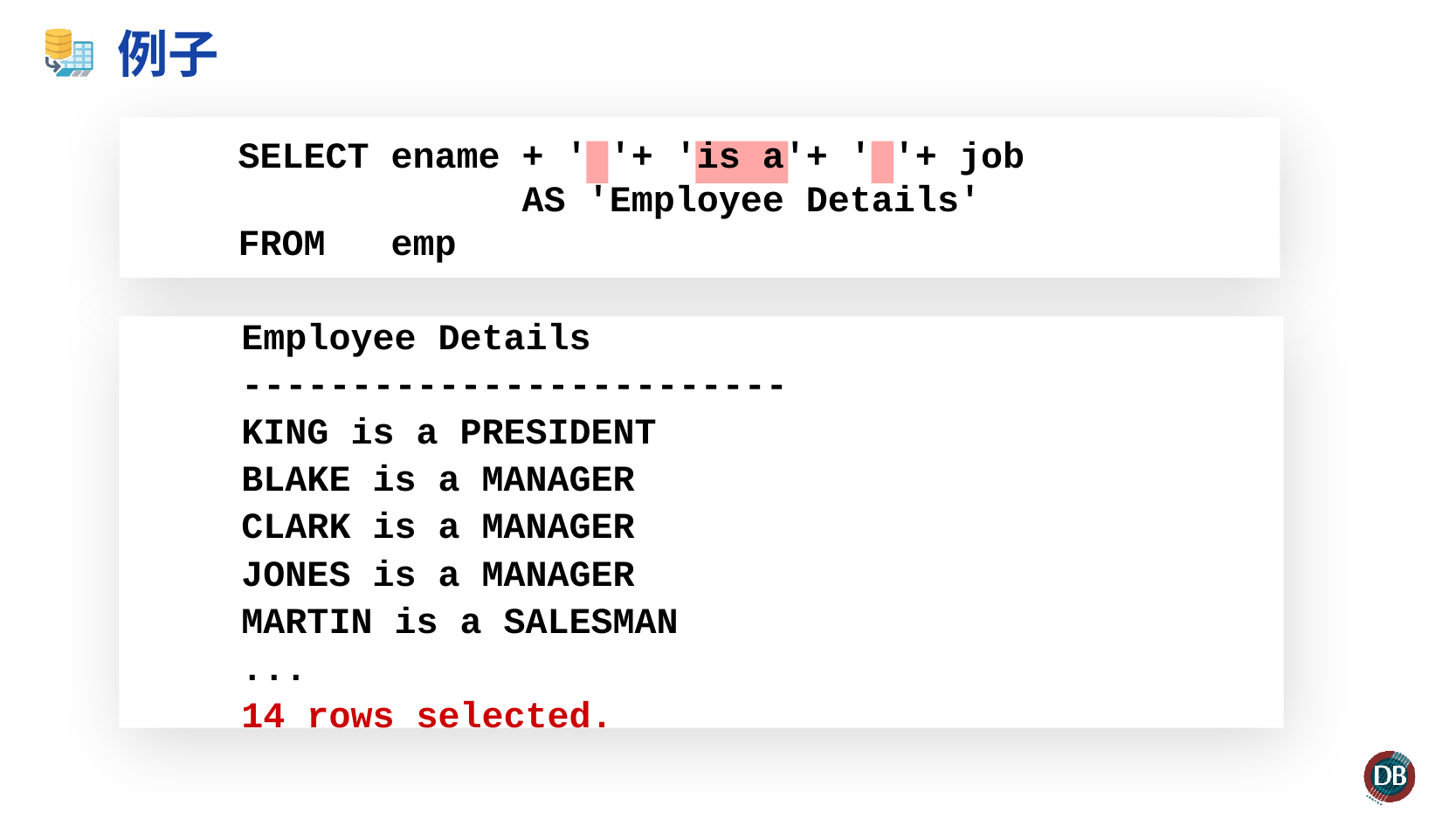

# 例子

     SELECT ename	+ ' '+ 'is a'+ ' '+ job
   	         	AS 'Employee Details'
     FROM   emp

     Employee Details
     -------------------------
     KING is a PRESIDENT
     BLAKE is a MANAGER
     CLARK is a MANAGER
     JONES is a MANAGER
     MARTIN is a SALESMAN
     ...
     14 rows selected.